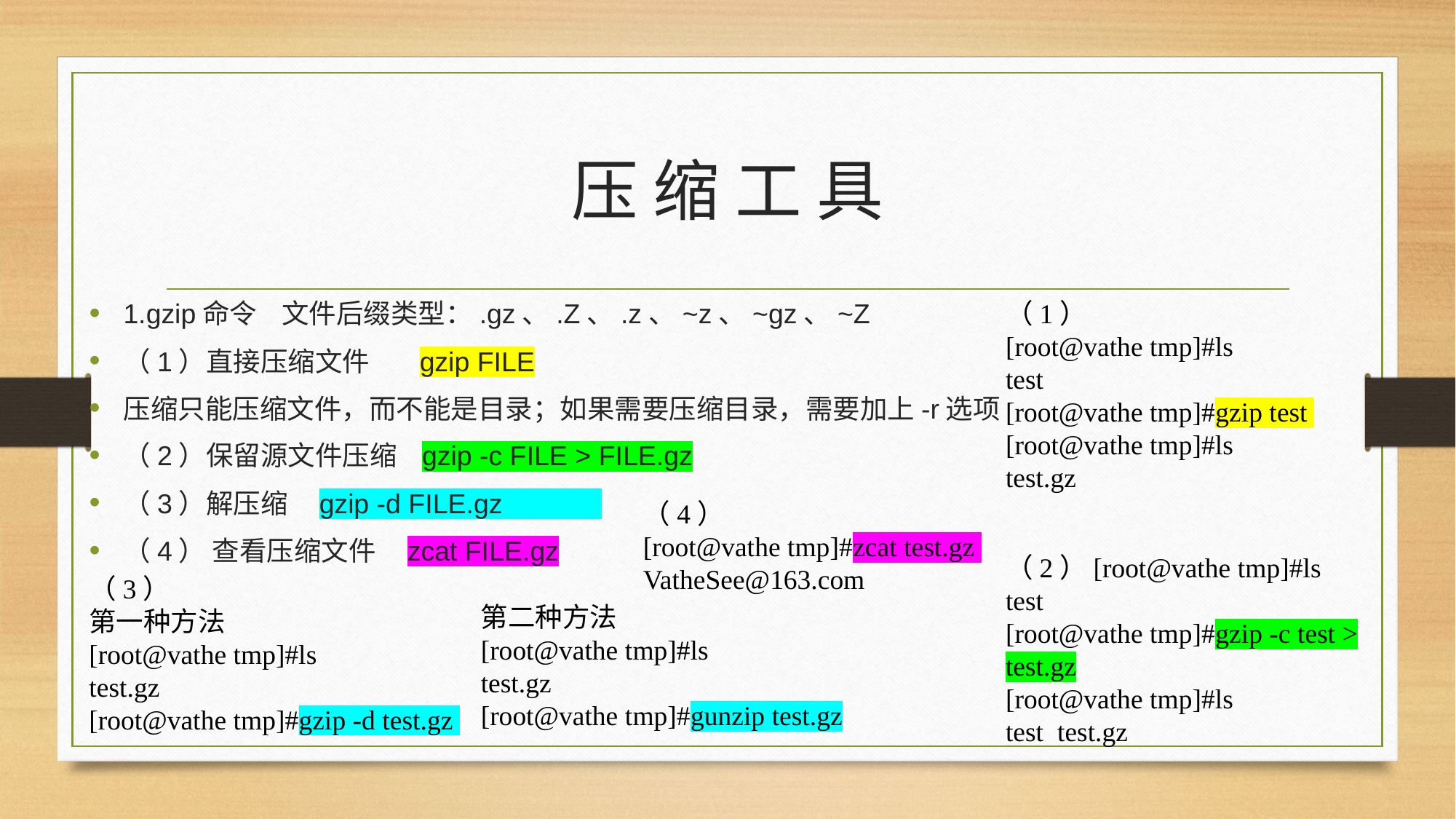

# 压 缩 工 具
1.gzip命令    文件后缀类型：.gz、.Z、.z、~z、~gz、~Z
（1）直接压缩文件       gzip FILE
压缩只能压缩文件，而不能是目录；如果需要压缩目录，需要加上-r选项
（2）保留源文件压缩   gzip -c FILE > FILE.gz
（3）解压缩    gzip -d FILE.gz
（4） 查看压缩文件    zcat FILE.gz

（1）
[root@vathe tmp]#ls
test
[root@vathe tmp]#gzip test
[root@vathe tmp]#ls
test.gz
（4）
[root@vathe tmp]#zcat test.gz
VatheSee@163.com
（2）[root@vathe tmp]#ls
test
[root@vathe tmp]#gzip -c test > test.gz
[root@vathe tmp]#ls
test  test.gz
（3）
第一种方法
[root@vathe tmp]#ls
test.gz
[root@vathe tmp]#gzip -d test.gz
第二种方法
[root@vathe tmp]#ls
test.gz
[root@vathe tmp]#gunzip test.gz